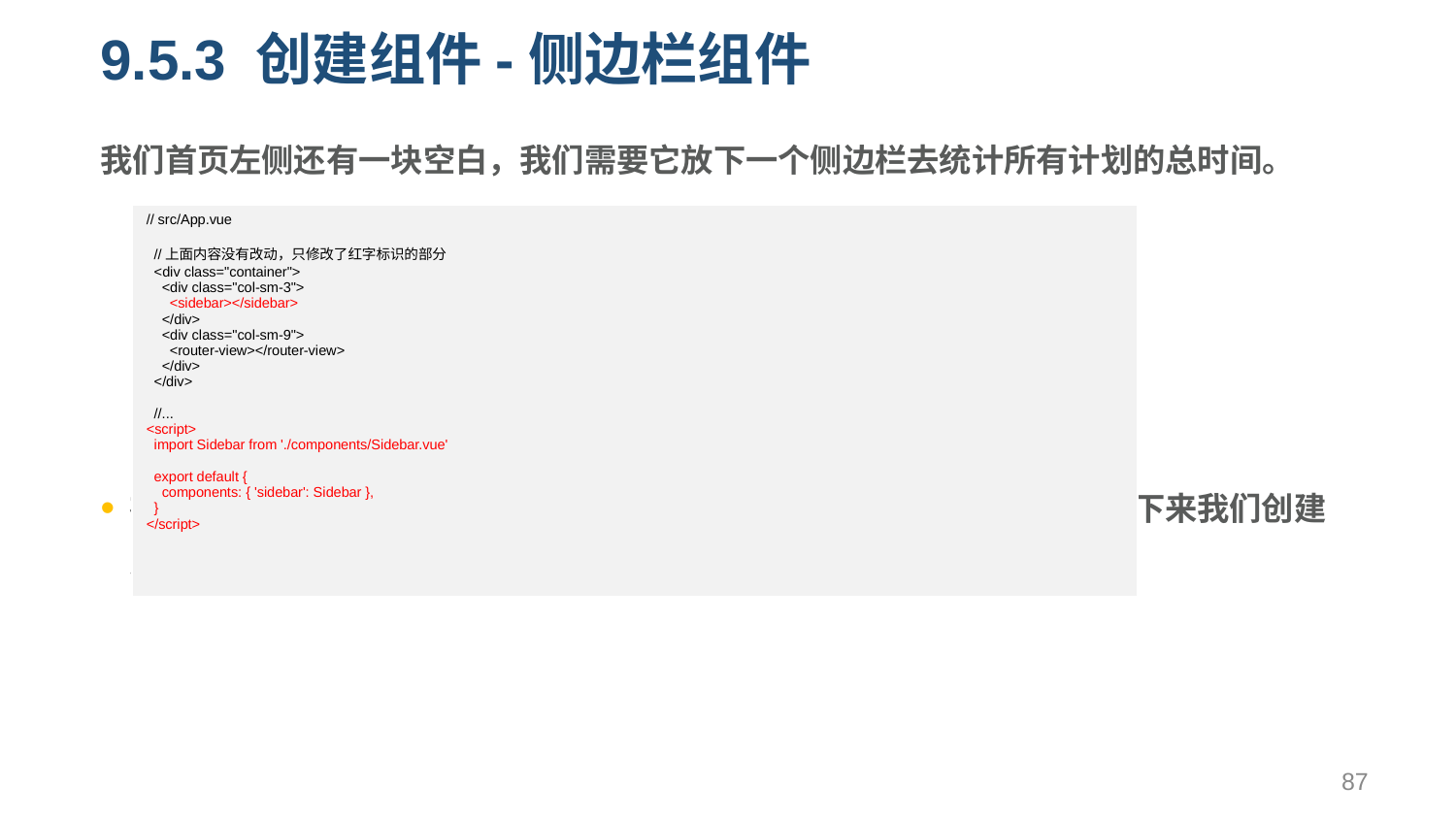

# 9.5.3 创建组件-侧边栏组件
我们首页左侧还有一块空白，我们需要它放下一个侧边栏去统计所有计划的总时间。

在左侧，我们通过嵌套的方式，又引入了一个子组件Sidebar.vue，接下来我们创建Sidebar.vue
| // src/App.vue //上面内容没有改动，只修改了红字标识的部分 <div class="container"> <div class="col-sm-3"> <sidebar></sidebar> </div> <div class="col-sm-9"> <router-view></router-view> </div> </div> //... <script> import Sidebar from './components/Sidebar.vue' export default { components: { 'sidebar': Sidebar }, } </script> |
| --- |
87